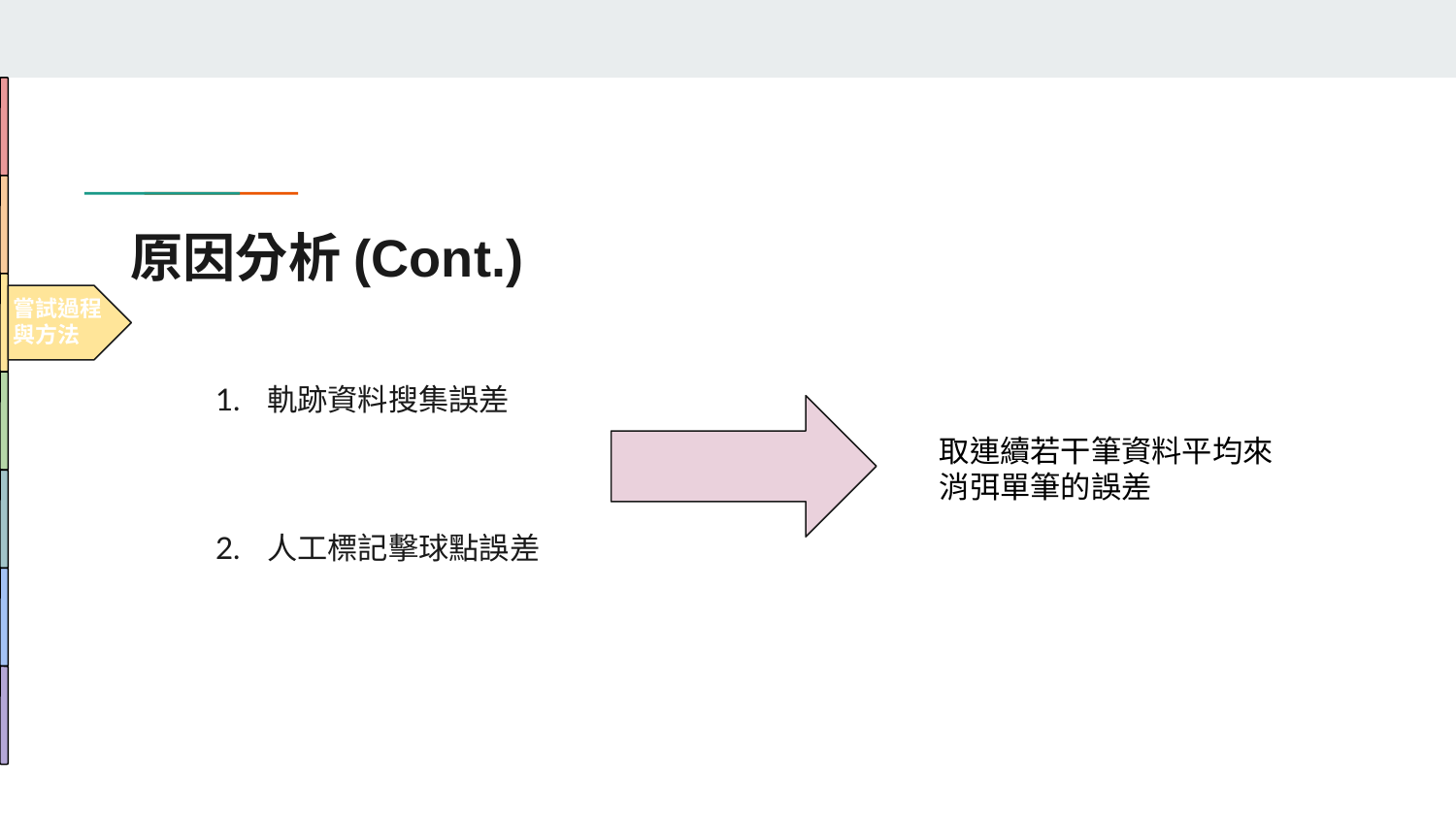

# 原因分析(Cont.)

嘗試過程與方法

軌跡資料搜集誤差

人工標記擊球點誤差

取連續若干筆資料平均來消弭單筆的誤差